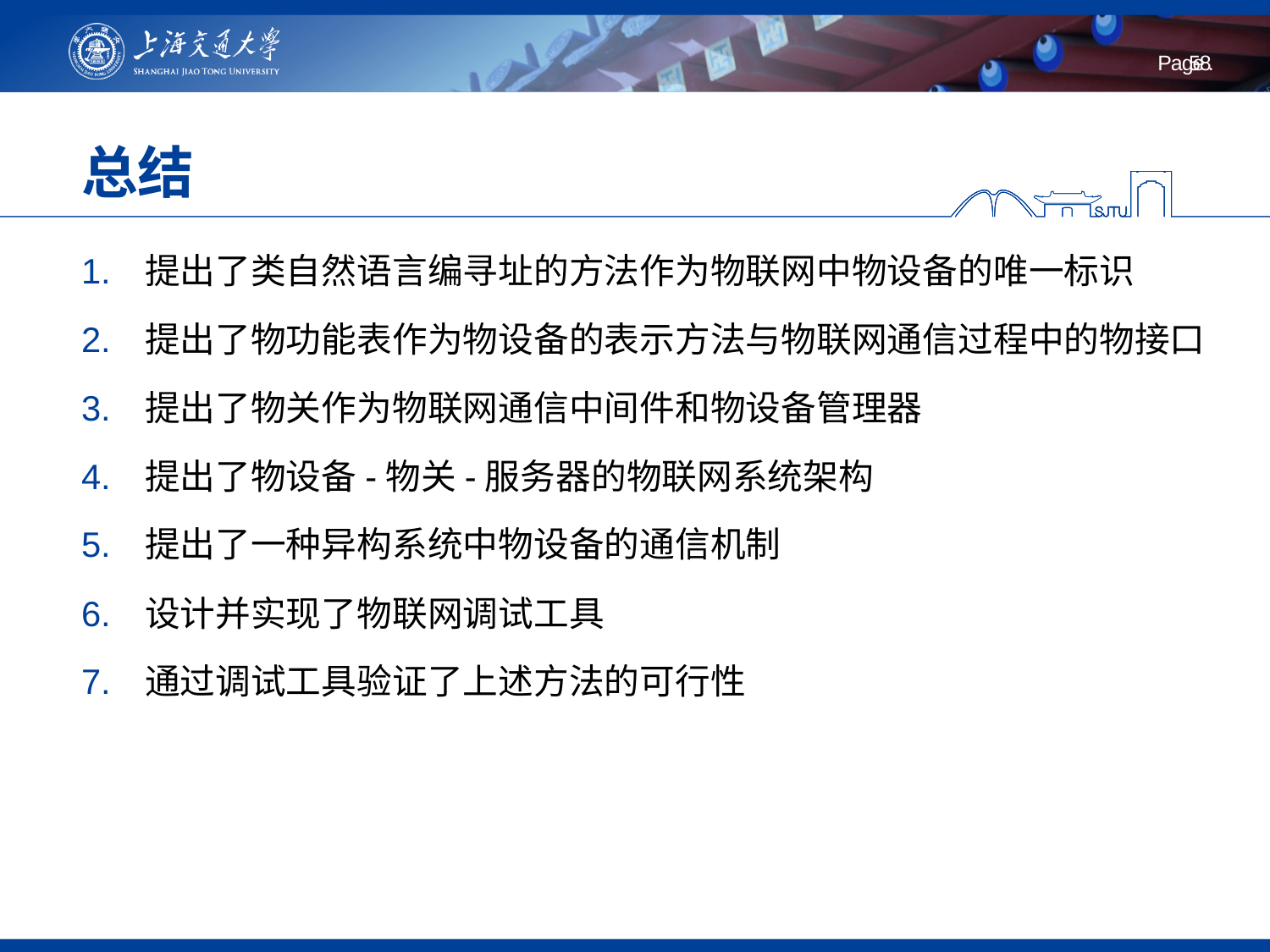

# 总结
提出了类自然语言编寻址的方法作为物联网中物设备的唯一标识
提出了物功能表作为物设备的表示方法与物联网通信过程中的物接口
提出了物关作为物联网通信中间件和物设备管理器
提出了物设备-物关-服务器的物联网系统架构
提出了一种异构系统中物设备的通信机制
设计并实现了物联网调试工具
通过调试工具验证了上述方法的可行性